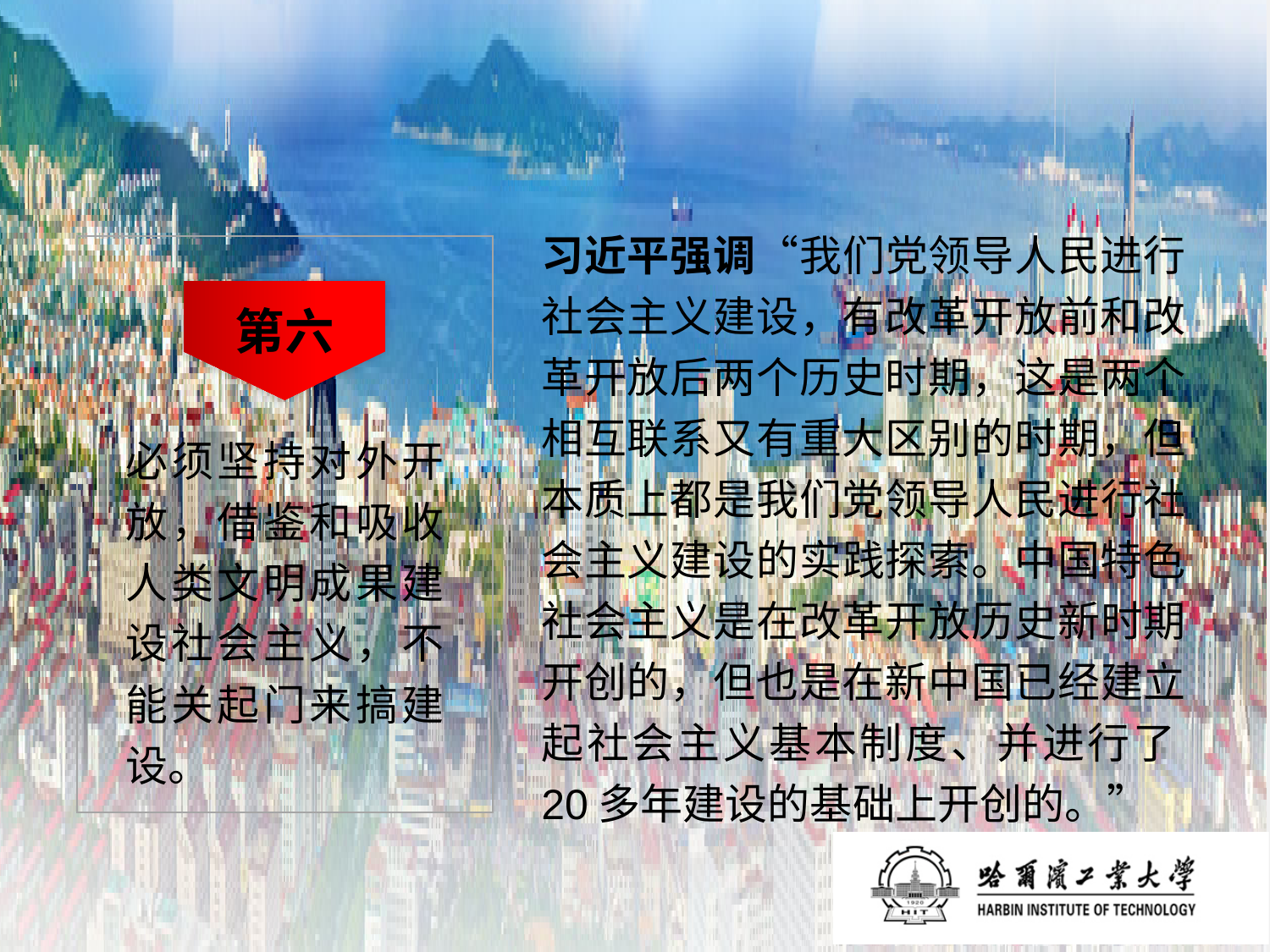

习近平强调“我们党领导人民进行社会主义建设，有改革开放前和改革开放后两个历史时期，这是两个相互联系又有重大区别的时期，但本质上都是我们党领导人民进行社会主义建设的实践探索。中国特色社会主义是在改革开放历史新时期开创的，但也是在新中国已经建立起社会主义基本制度、并进行了20多年建设的基础上开创的。”

第六
必须坚持对外开放，借鉴和吸收人类文明成果建设社会主义，不能关起门来搞建设。